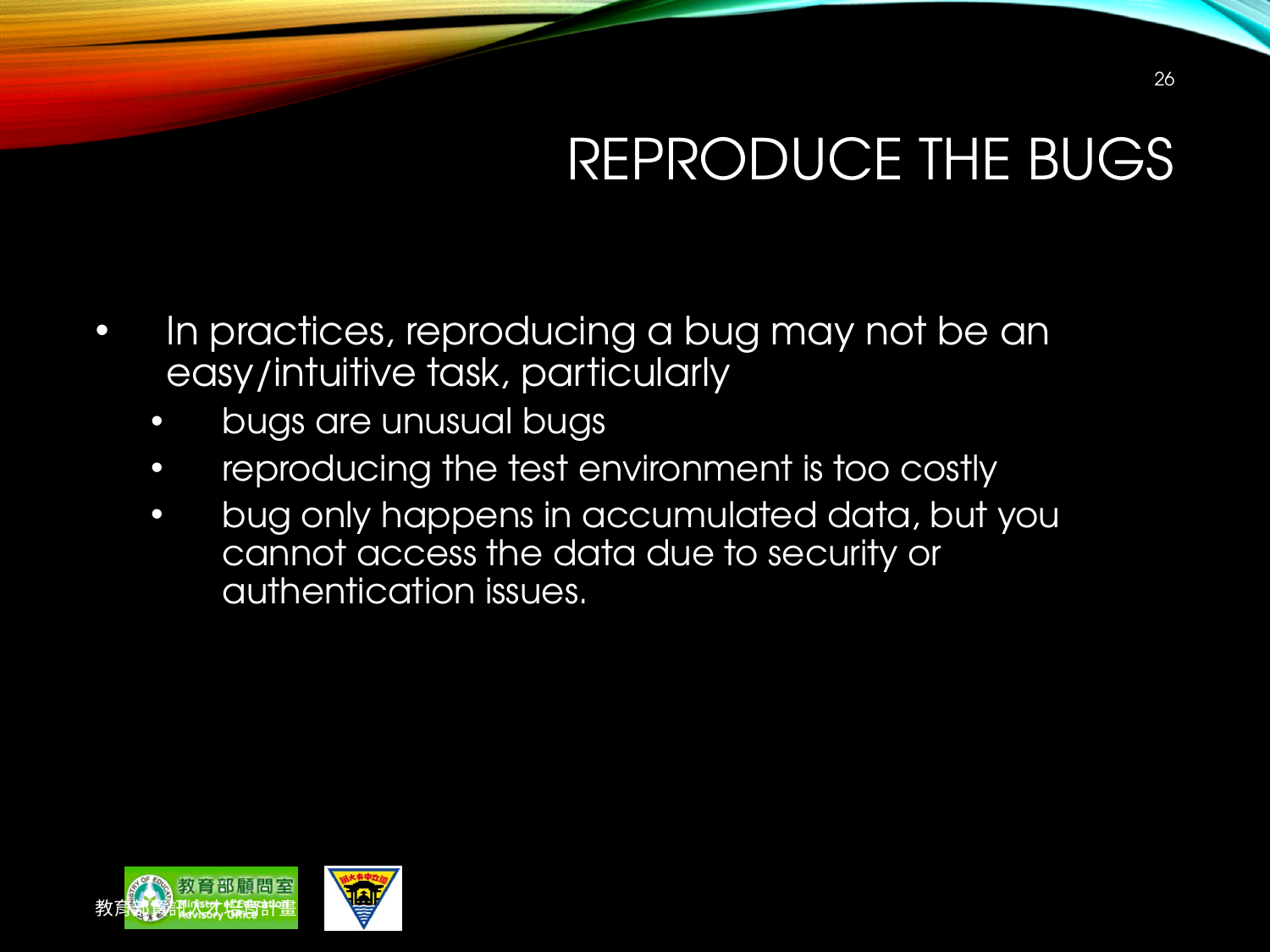

26
# Reproduce the Bugs
In practices, reproducing a bug may not be an easy/intuitive task, particularly
bugs are unusual bugs
reproducing the test environment is too costly
bug only happens in accumulated data, but you cannot access the data due to security or authentication issues.

教育部資訊人才培育計畫